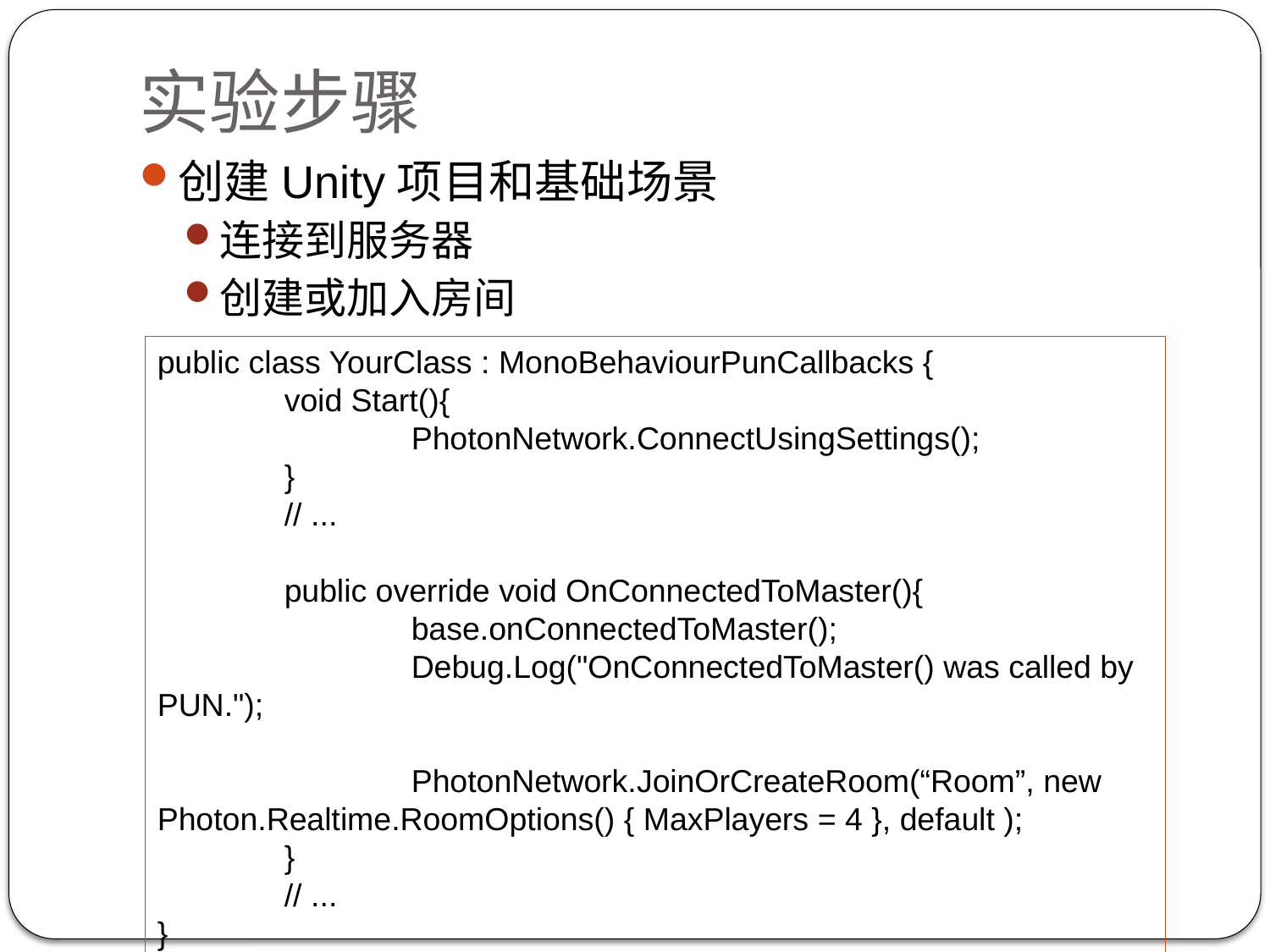

# 实验步骤
创建Unity项目和基础场景
连接到服务器
创建或加入房间
public class YourClass : MonoBehaviourPunCallbacks {
	void Start(){
		PhotonNetwork.ConnectUsingSettings();
	}
	// ...

	public override void OnConnectedToMaster(){
		base.onConnectedToMaster();
		Debug.Log("OnConnectedToMaster() was called by PUN.");

		PhotonNetwork.JoinOrCreateRoom(“Room”, new Photon.Realtime.RoomOptions() { MaxPlayers = 4 }, default );
	}
	// ...
}